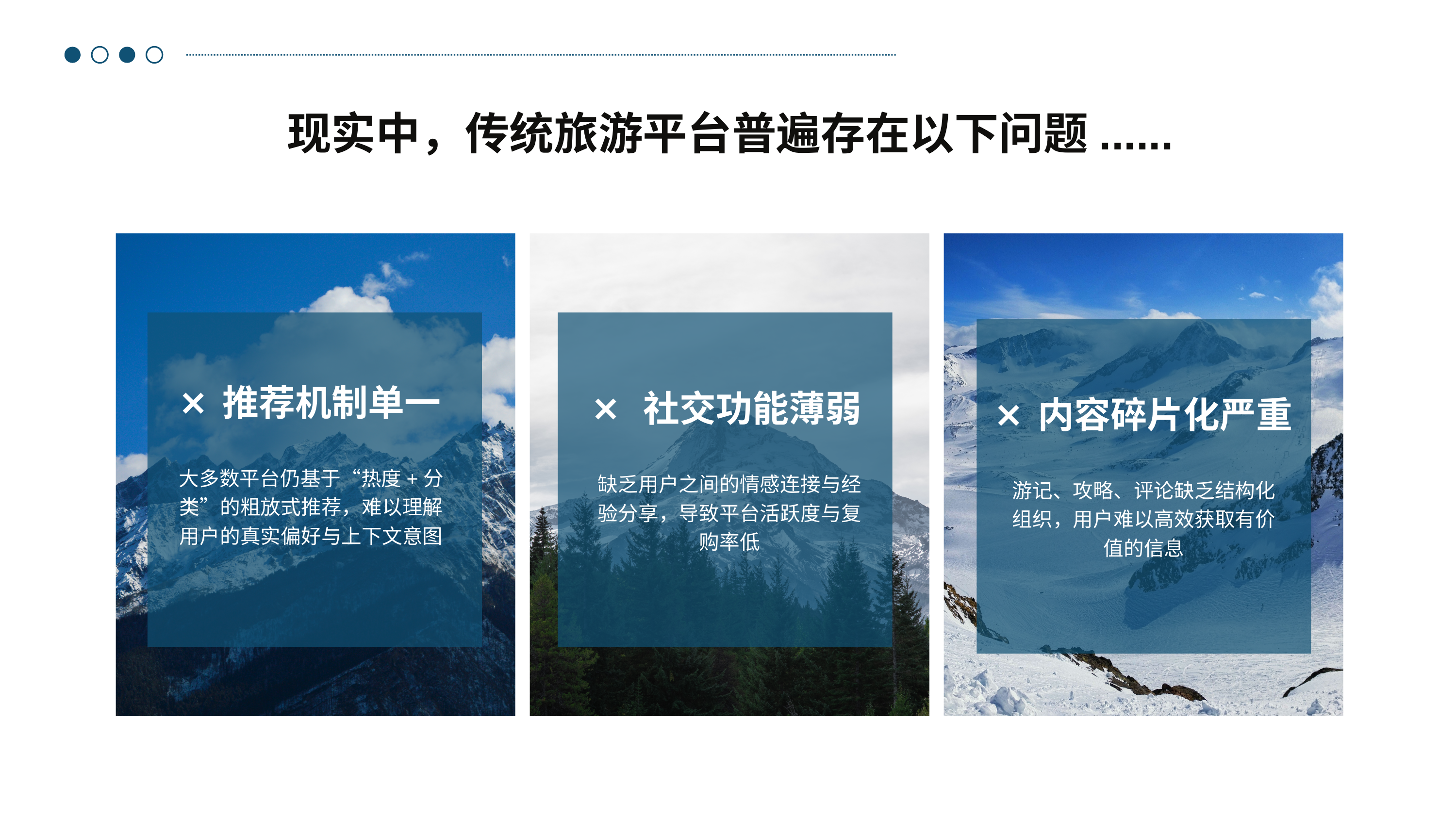

现实中，传统旅游平台普遍存在以下问题......

❌ 推荐机制单一
❌  社交功能薄弱
❌ 内容碎片化严重
大多数平台仍基于“热度+分类”的粗放式推荐，难以理解用户的真实偏好与上下文意图
缺乏用户之间的情感连接与经验分享，导致平台活跃度与复购率低
游记、攻略、评论缺乏结构化组织，用户难以高效获取有价值的信息